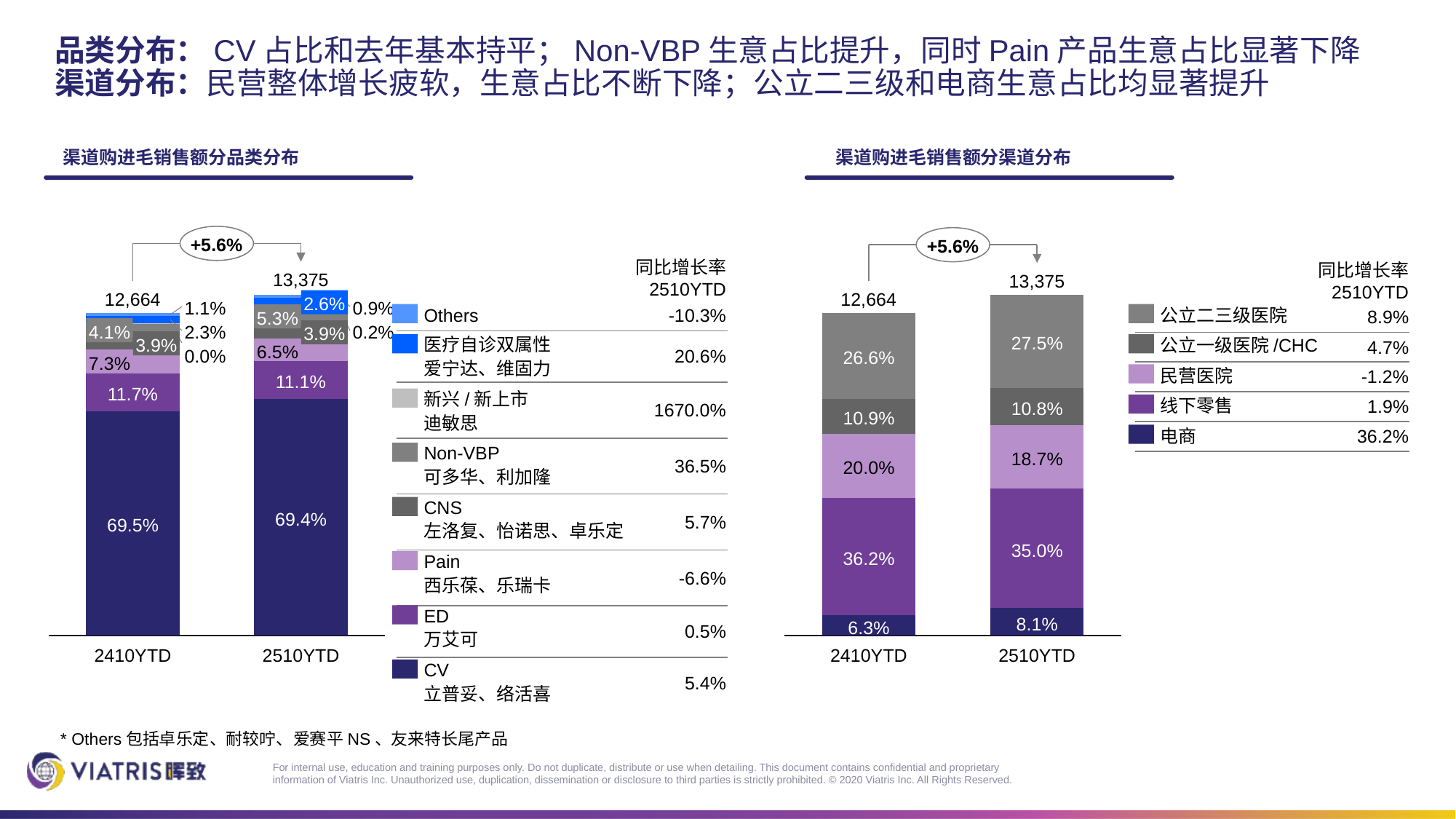

# 品类分布：CV占比和去年基本持平；Non-VBP生意占比提升，同时Pain产品生意占比显著下降 渠道分布：民营整体增长疲软，生意占比不断下降；公立二三级和电商生意占比均显著提升
渠道购进毛销售额分品类分布
渠道购进毛销售额分渠道分布
+5.6%
+5.6%
| 同比增长率 2510YTD |
| --- |
| -10.3% |
| 20.6% |
| 1670.0% |
| 36.5% |
| 5.7% |
| -6.6% |
| 0.5% |
| 5.4% |
| 同比增长率 2510YTD |
| --- |
| 8.9% |
| 4.7% |
| -1.2% |
| 1.9% |
| 36.2% |
13,375
13,375

### Chart

| Category |  |  |  |  |  |  |  |  |
|---|---|---|---|---|---|---|---|---|

### Chart

| Category |  |  |  |  |  |
|---|---|---|---|---|---|
12,664
12,664
2.6%
1.1%
0.9%
Others
公立二三级医院

5.3%
4.1%
2.3%
0.2%
3.9%
27.5%
3.9%
医疗自诊双属性
爱宁达、维固力
公立一级医院/CHC

6.5%
0.0%
26.6%
7.3%
民营医院

11.1%
11.7%
新兴/新上市
迪敏思

线下零售

10.8%
10.9%
电商

Non-VBP
可多华、利加隆

18.7%
20.0%
CNS
左洛复、怡诺思、卓乐定

69.4%
69.5%
35.0%
36.2%
Pain
西乐葆、乐瑞卡

ED
万艾可

8.1%
6.3%
2410YTD
2510YTD
2410YTD
2510YTD
CV
立普妥、络活喜

* Others包括卓乐定、耐较咛、爱赛平NS、友来特长尾产品